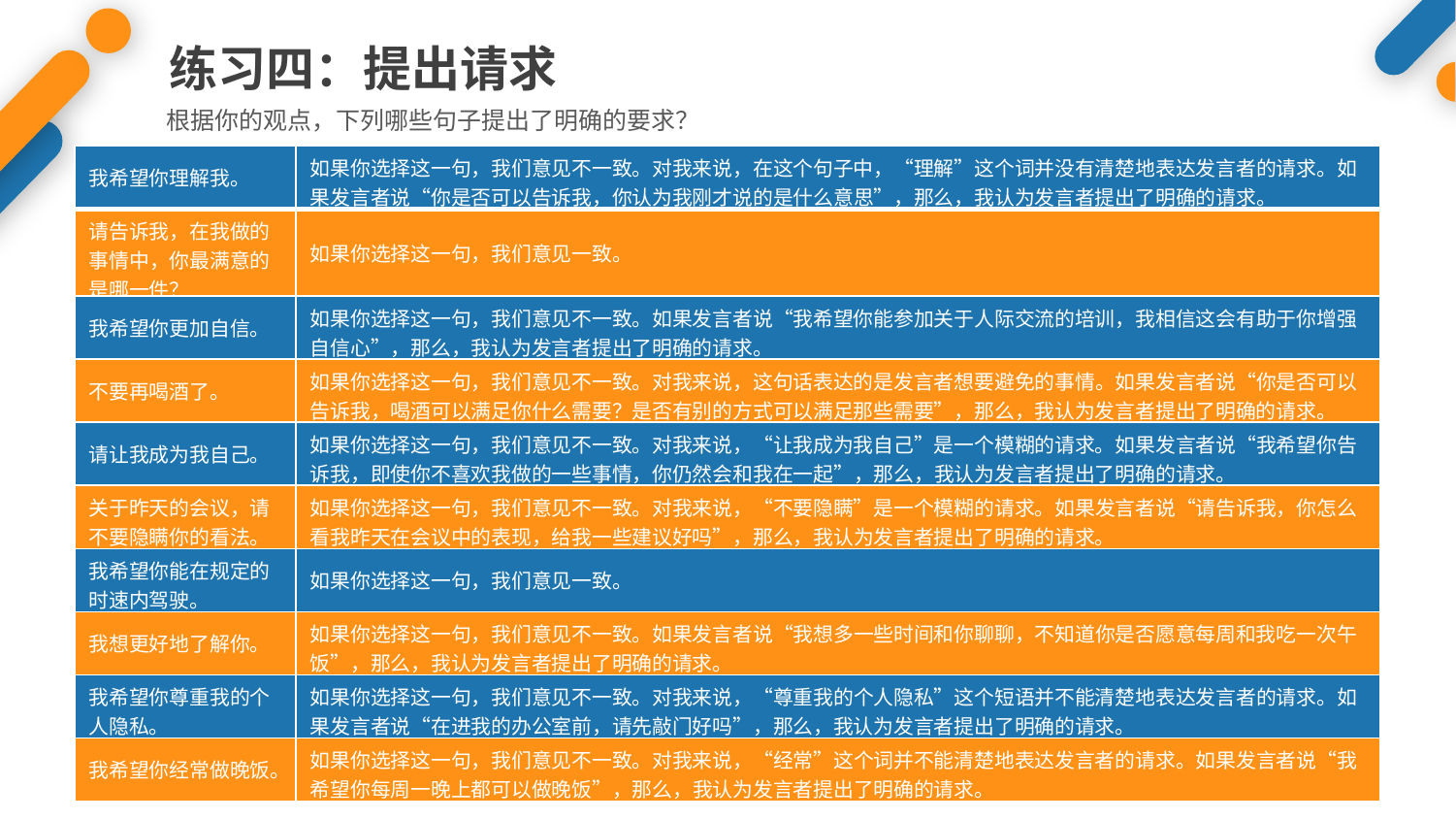

练习四：提出请求
根据你的观点，下列哪些句子提出了明确的要求？
| 我希望你理解我。 | 如果你选择这一句，我们意见不一致。对我来说，在这个句子中，“理解”这个词并没有清楚地表达发言者的请求。如果发言者说“你是否可以告诉我，你认为我刚才说的是什么意思”，那么，我认为发言者提出了明确的请求。 |
| --- | --- |
| 请告诉我，在我做的事情中，你最满意的是哪一件？ | 如果你选择这一句，我们意见一致。 |
| 我希望你更加自信。 | 如果你选择这一句，我们意见不一致。如果发言者说“我希望你能参加关于人际交流的培训，我相信这会有助于你增强自信心”，那么，我认为发言者提出了明确的请求。 |
| 不要再喝酒了。 | 如果你选择这一句，我们意见不一致。对我来说，这句话表达的是发言者想要避免的事情。如果发言者说“你是否可以告诉我，喝酒可以满足你什么需要？是否有别的方式可以满足那些需要”，那么，我认为发言者提出了明确的请求。 |
| 请让我成为我自己。 | 如果你选择这一句，我们意见不一致。对我来说，“让我成为我自己”是一个模糊的请求。如果发言者说“我希望你告诉我，即使你不喜欢我做的一些事情，你仍然会和我在一起”，那么，我认为发言者提出了明确的请求。 |
| 关于昨天的会议，请不要隐瞒你的看法。 | 如果你选择这一句，我们意见不一致。对我来说，“不要隐瞒”是一个模糊的请求。如果发言者说“请告诉我，你怎么看我昨天在会议中的表现，给我一些建议好吗”，那么，我认为发言者提出了明确的请求。 |
| 我希望你能在规定的时速内驾驶。 | 如果你选择这一句，我们意见一致。 |
| 我想更好地了解你。 | 如果你选择这一句，我们意见不一致。如果发言者说“我想多一些时间和你聊聊，不知道你是否愿意每周和我吃一次午饭”，那么，我认为发言者提出了明确的请求。 |
| 我希望你尊重我的个人隐私。 | 如果你选择这一句，我们意见不一致。对我来说，“尊重我的个人隐私”这个短语并不能清楚地表达发言者的请求。如果发言者说“在进我的办公室前，请先敲门好吗”，那么，我认为发言者提出了明确的请求。 |
| 我希望你经常做晚饭。 | 如果你选择这一句，我们意见不一致。对我来说，“经常”这个词并不能清楚地表达发言者的请求。如果发言者说“我希望你每周一晚上都可以做晚饭”，那么，我认为发言者提出了明确的请求。 |